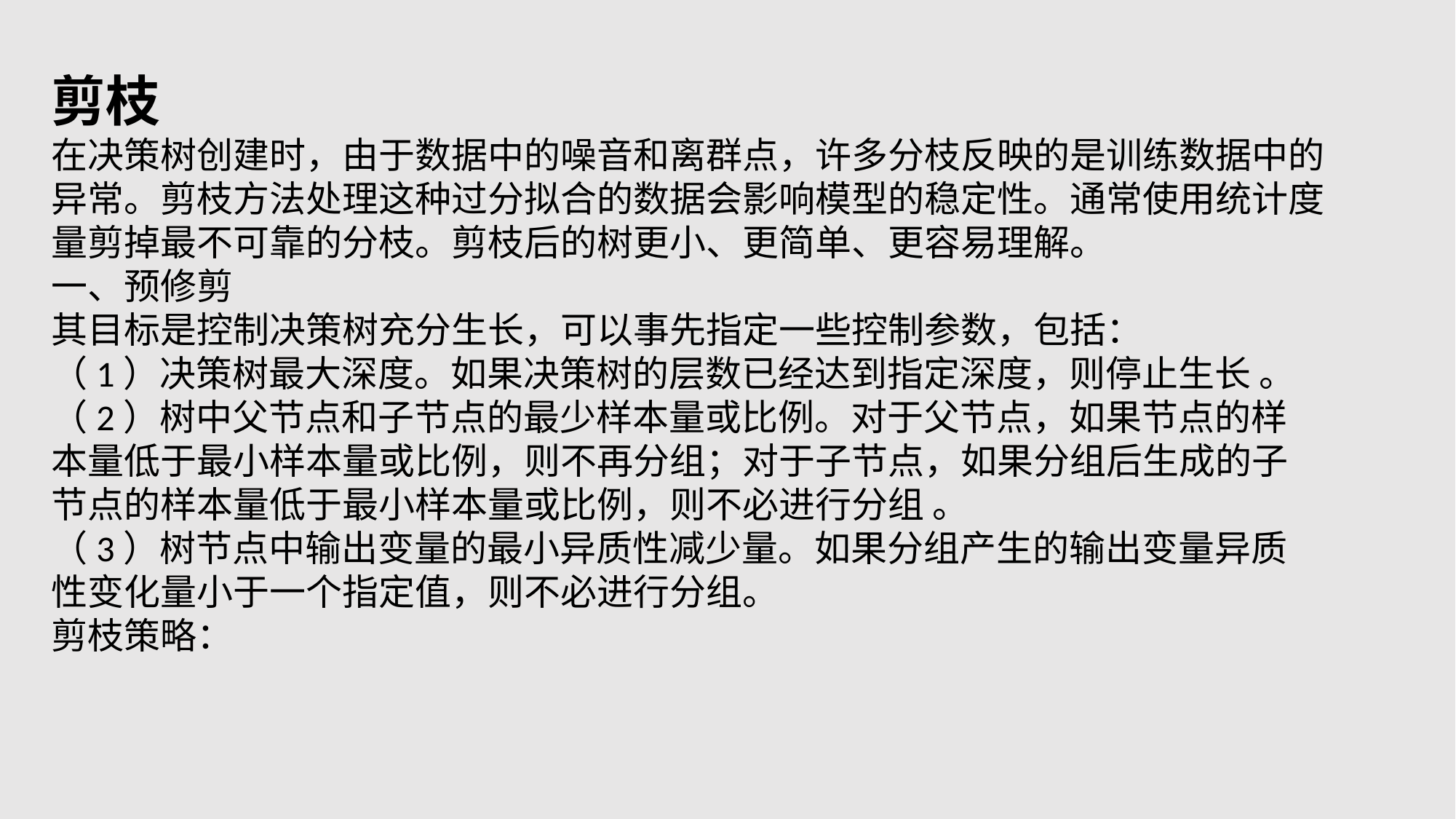

剪枝
在决策树创建时，由于数据中的噪音和离群点，许多分枝反映的是训练数据中的
异常。剪枝方法处理这种过分拟合的数据会影响模型的稳定性。通常使用统计度
量剪掉最不可靠的分枝。剪枝后的树更小、更简单、更容易理解。
一、预修剪
其目标是控制决策树充分生长，可以事先指定一些控制参数，包括：
（1）决策树最大深度。如果决策树的层数已经达到指定深度，则停止生长 。
（2）树中父节点和子节点的最少样本量或比例。对于父节点，如果节点的样
本量低于最小样本量或比例，则不再分组；对于子节点，如果分组后生成的子
节点的样本量低于最小样本量或比例，则不必进行分组 。
（3）树节点中输出变量的最小异质性减少量。如果分组产生的输出变量异质
性变化量小于一个指定值，则不必进行分组。
剪枝策略：